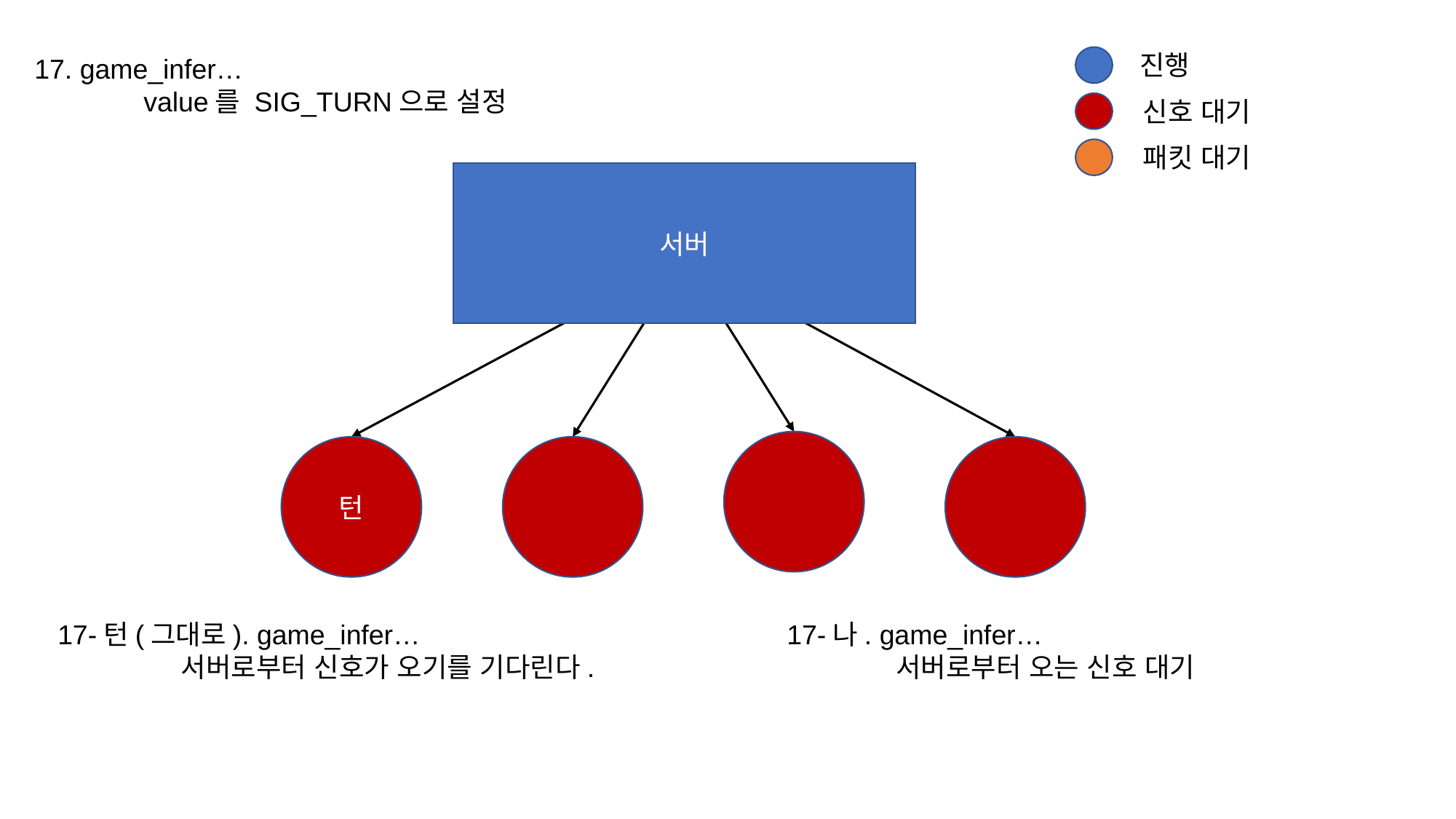

진행
17. game_infer…
	value를 SIG_TURN으로 설정

신호 대기

패킷 대기

서버

턴

17-턴(그대로). game_infer…
	 서버로부터 신호가 오기를 기다린다.
17-나. game_infer…
	서버로부터 오는 신호 대기